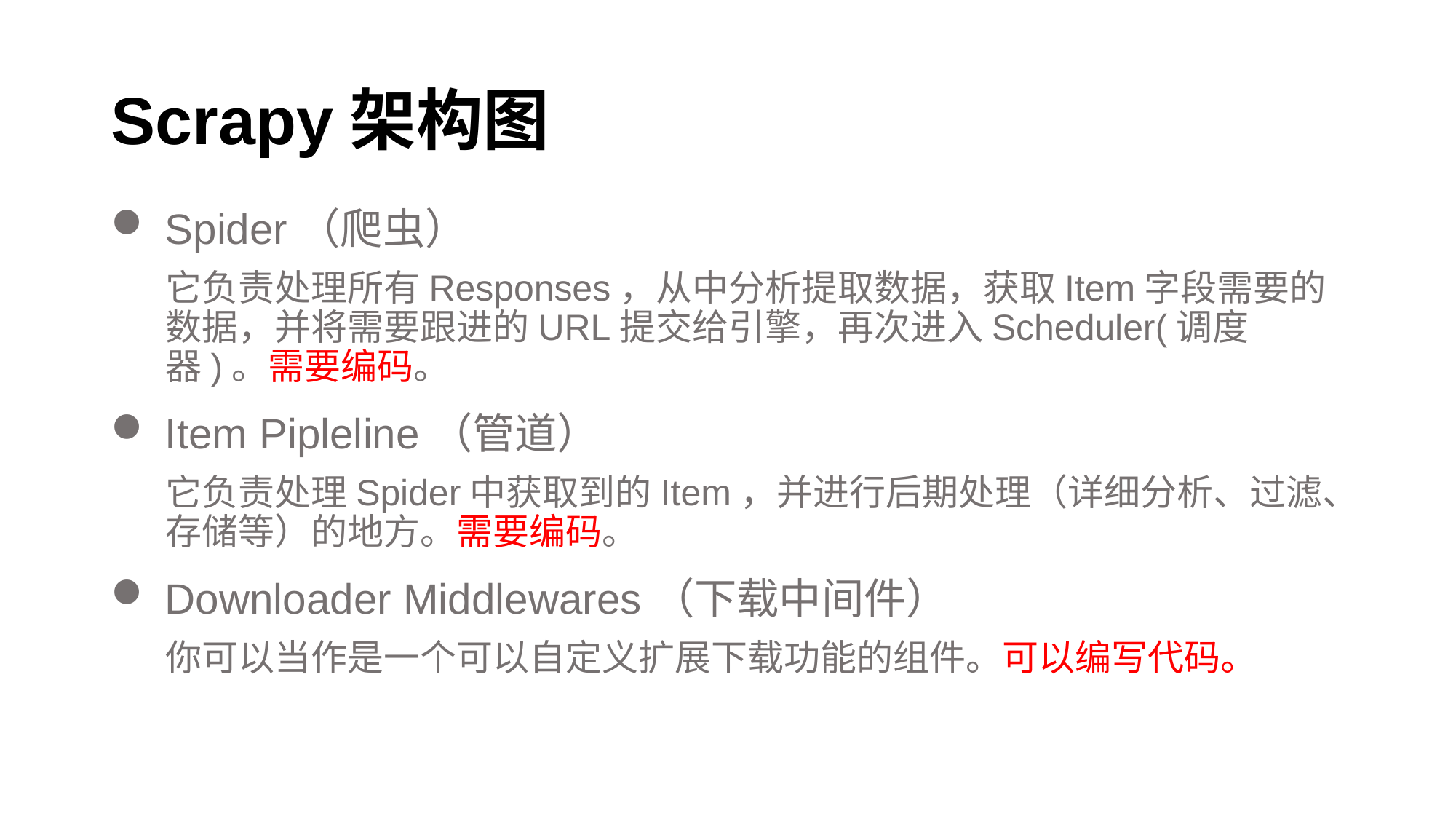

# Scrapy架构图
 Spider（爬虫）
它负责处理所有Responses，从中分析提取数据，获取Item字段需要的数据，并将需要跟进的URL提交给引擎，再次进入Scheduler(调度器)。需要编码。
 Item Pipleline（管道）
它负责处理Spider中获取到的Item，并进行后期处理（详细分析、过滤、存储等）的地方。需要编码。
 Downloader Middlewares（下载中间件）
你可以当作是一个可以自定义扩展下载功能的组件。可以编写代码。